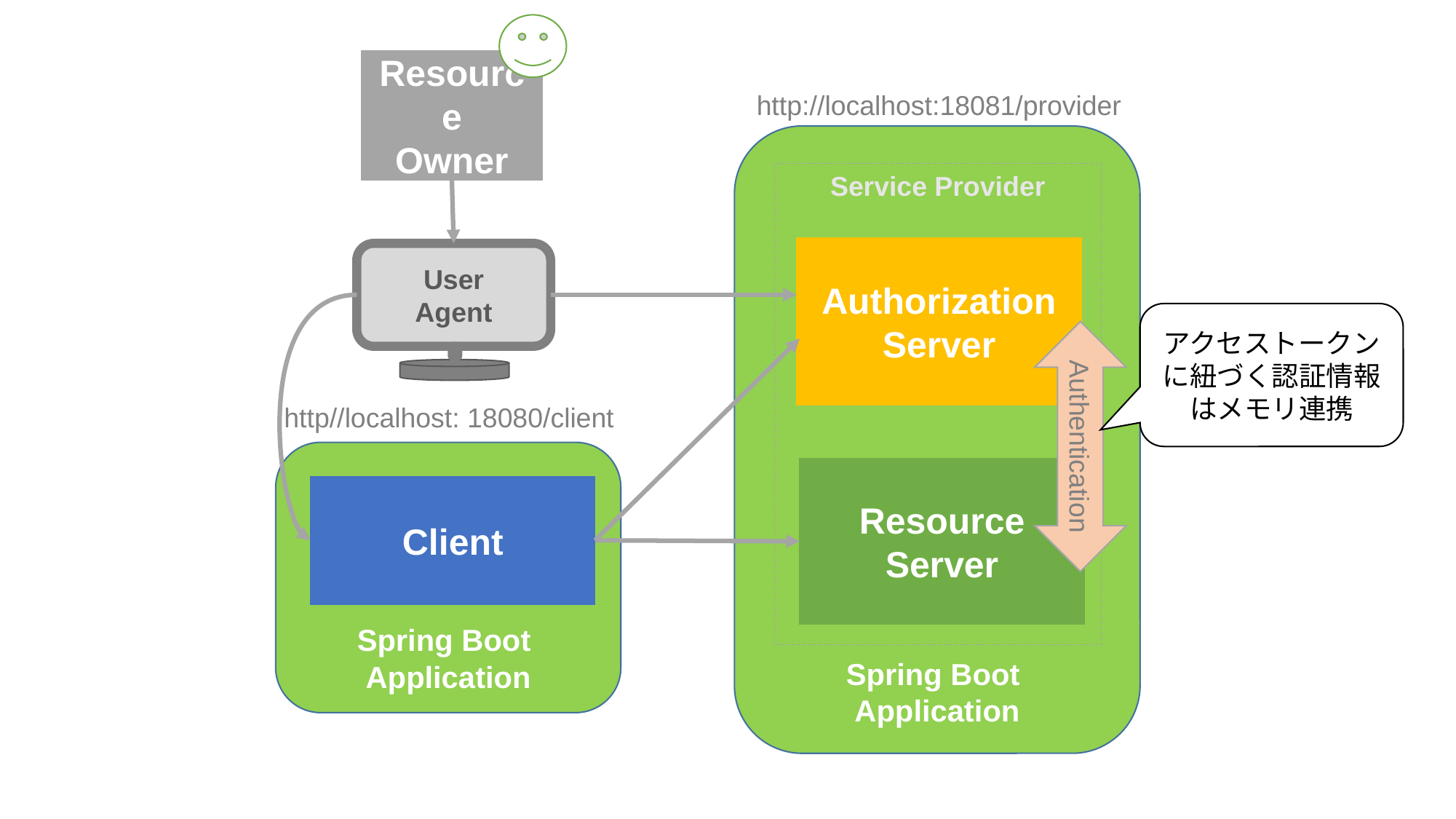

Resource
Owner
http://localhost:18081/provider
Spring Boot
Application
Authorization
Server
Service Provider
User
Agent
アクセストークンに紐づく認証情報はメモリ連携
Authentication

http//localhost: 18080/client
Client
Resource
Server
Spring Boot
Application